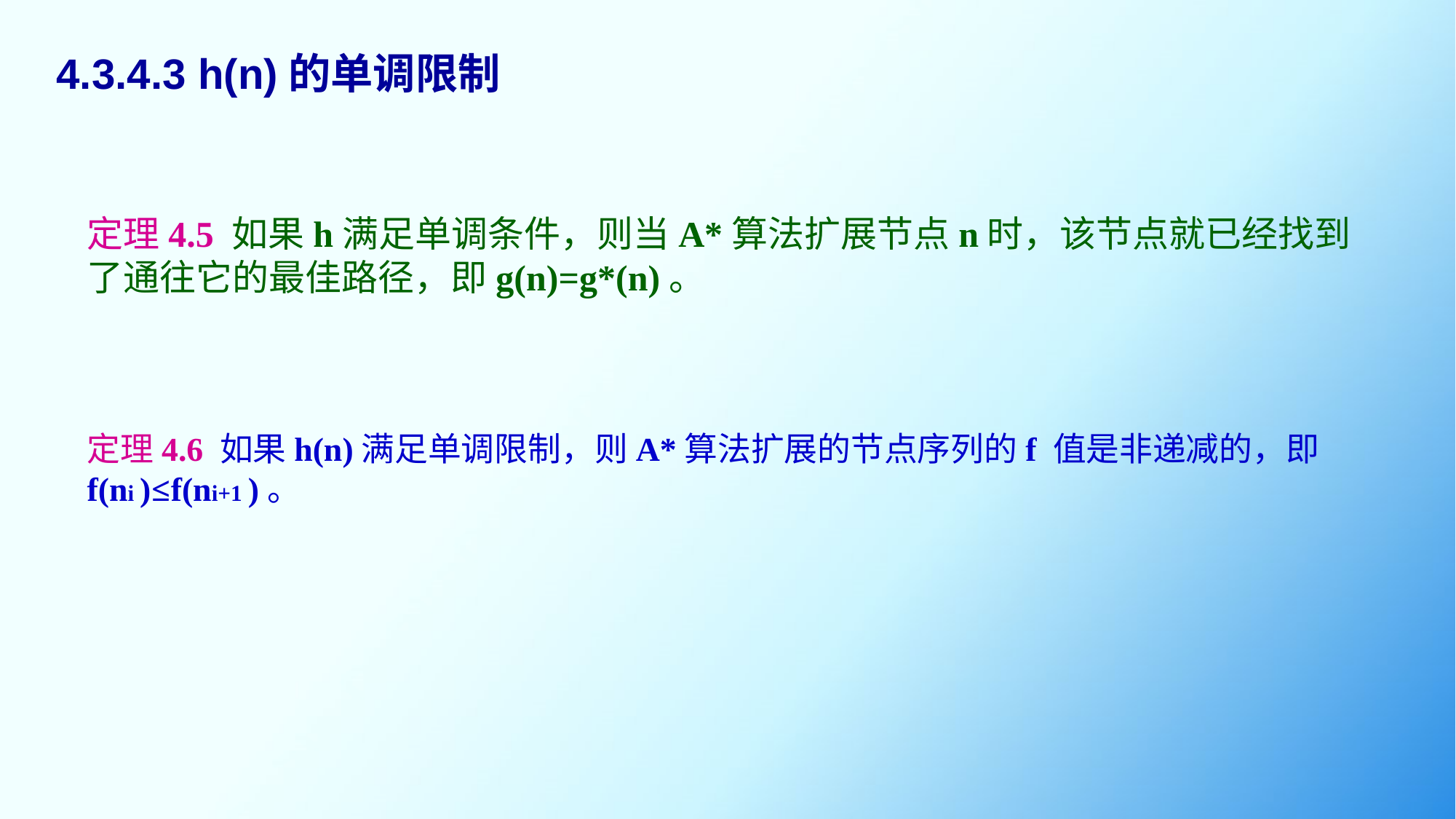

4.3.4.3 h(n)的单调限制
定理4.5 如果h满足单调条件，则当A*算法扩展节点n时，该节点就已经找到了通往它的最佳路径，即g(n)=g*(n)。
定理4.6 如果h(n)满足单调限制，则A*算法扩展的节点序列的f 值是非递减的，即f(ni )≤f(ni+1 )。